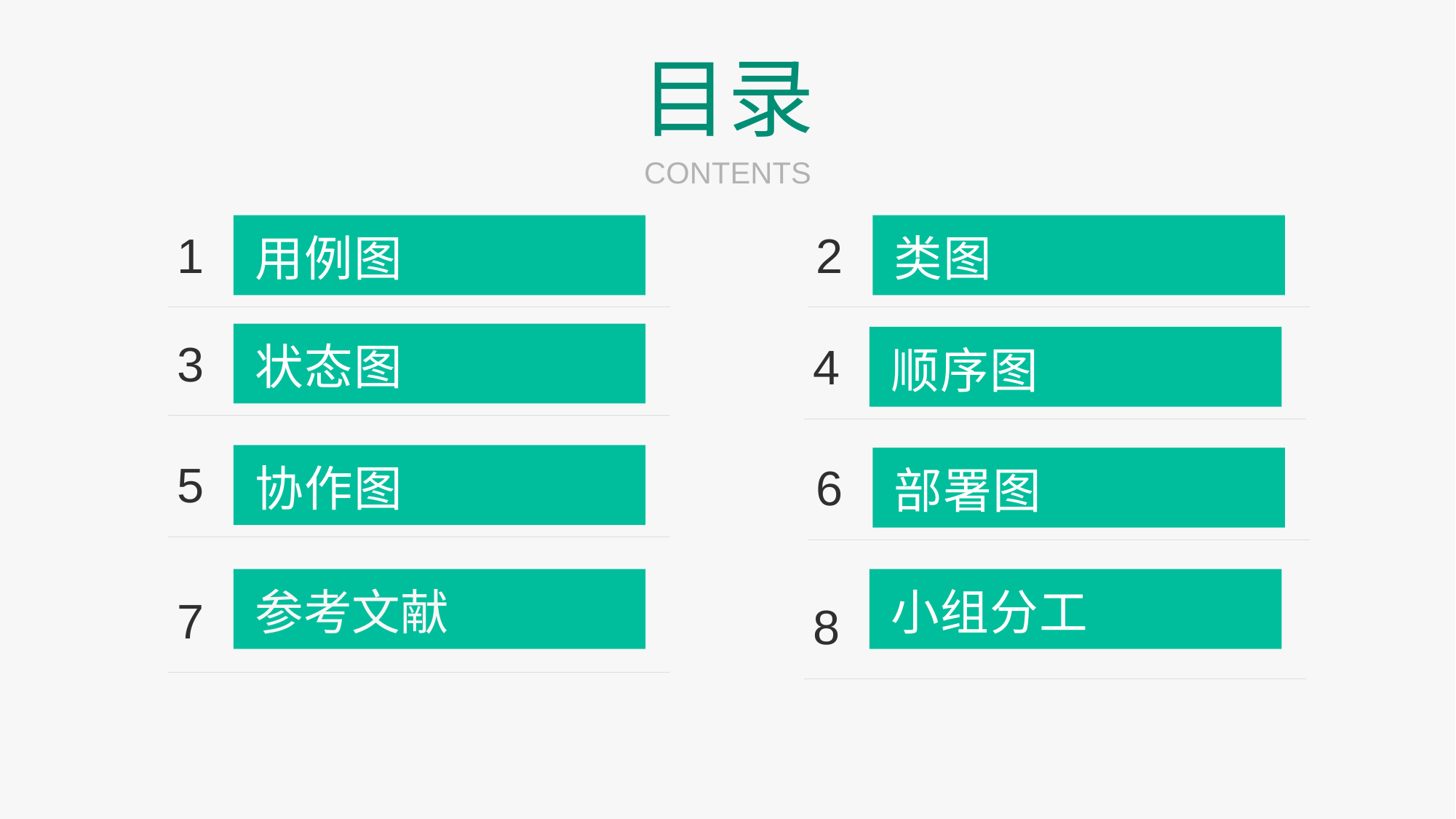

目录
CONTENTS
1
用例图
2
类图
3
状态图
4
顺序图
5
协作图
6
部署图
参考文献
7
小组分工
8